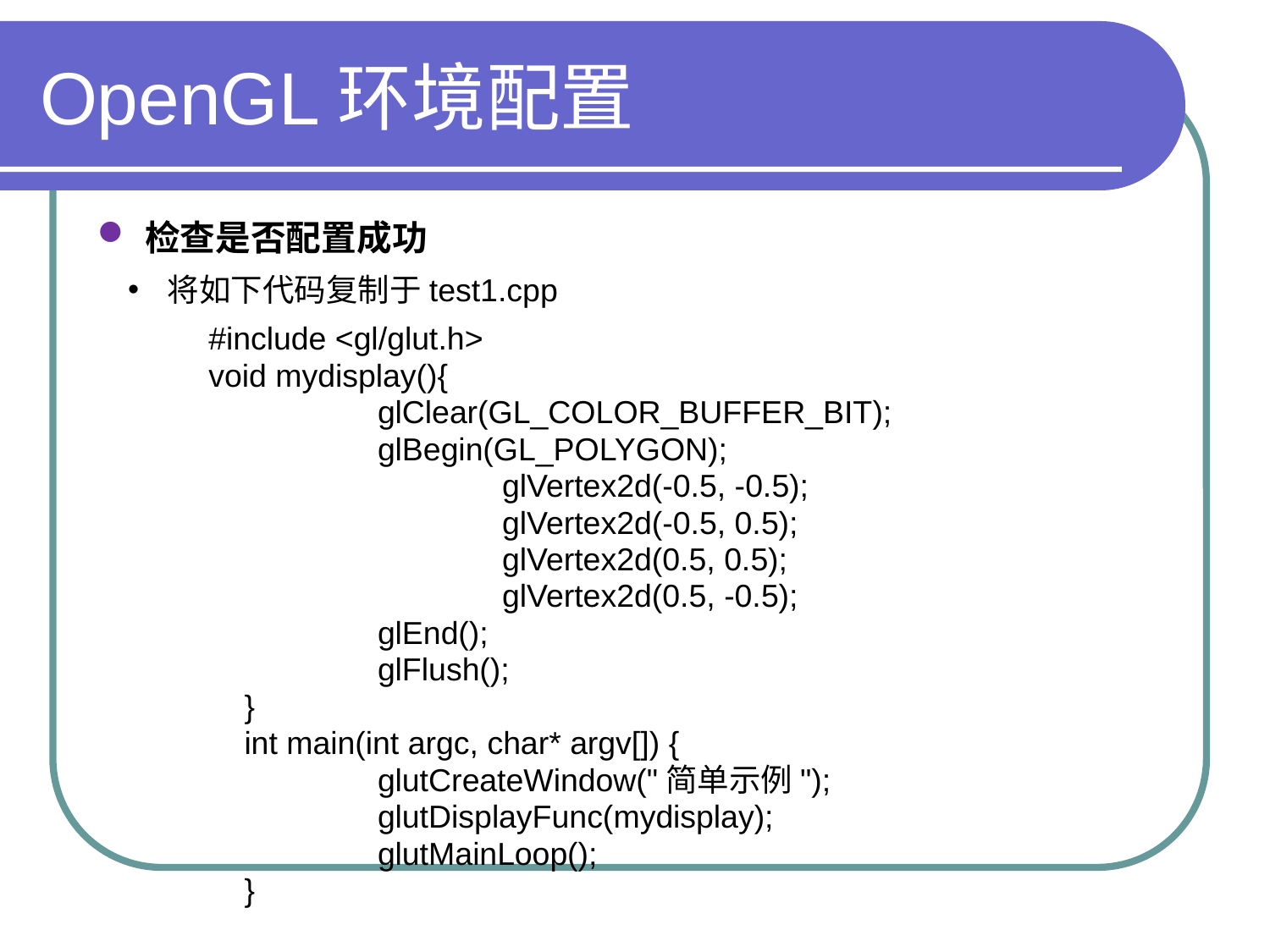

# OpenGL环境配置

检查是否配置成功
将如下代码复制于test1.cpp
#include <gl/glut.h>
void mydisplay(){
                   glClear(GL_COLOR_BUFFER_BIT);
                   glBegin(GL_POLYGON);
                                 glVertex2d(-0.5, -0.5);
                                 glVertex2d(-0.5, 0.5);
                                 glVertex2d(0.5, 0.5);
                                 glVertex2d(0.5, -0.5);
                   glEnd();
                   glFlush();
    }
    int main(int argc, char* argv[]) {
                   glutCreateWindow("简单示例");
                   glutDisplayFunc(mydisplay);
                   glutMainLoop();
    }